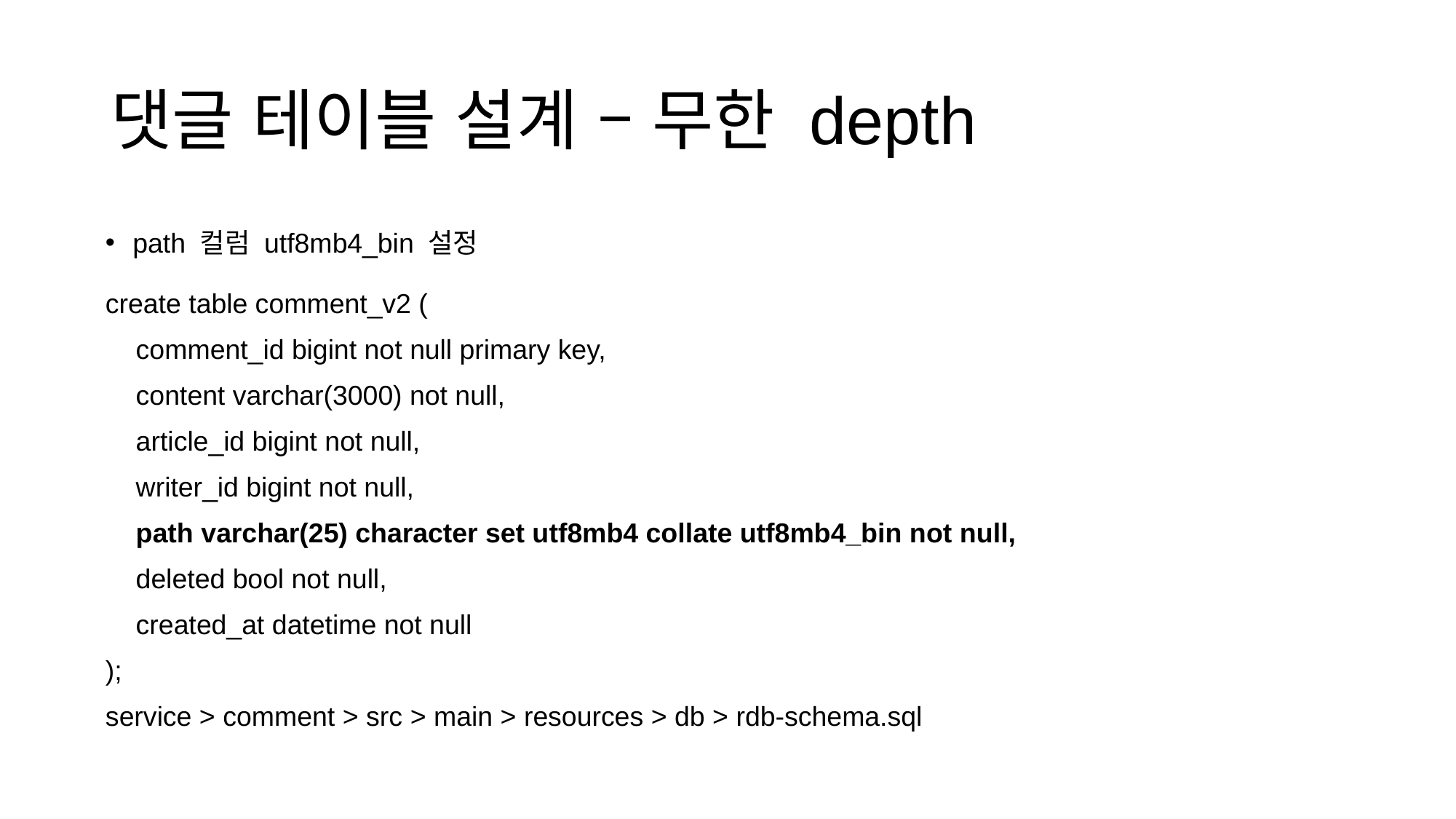

# 댓글 테이블 설계 – 무한 depth
path 컬럼 utf8mb4_bin 설정
create table comment_v2 (
    comment_id bigint not null primary key,
    content varchar(3000) not null,
    article_id bigint not null,
    writer_id bigint not null,
    path varchar(25) character set utf8mb4 collate utf8mb4_bin not null,
    deleted bool not null,
    created_at datetime not null
);
service > comment > src > main > resources > db > rdb-schema.sql